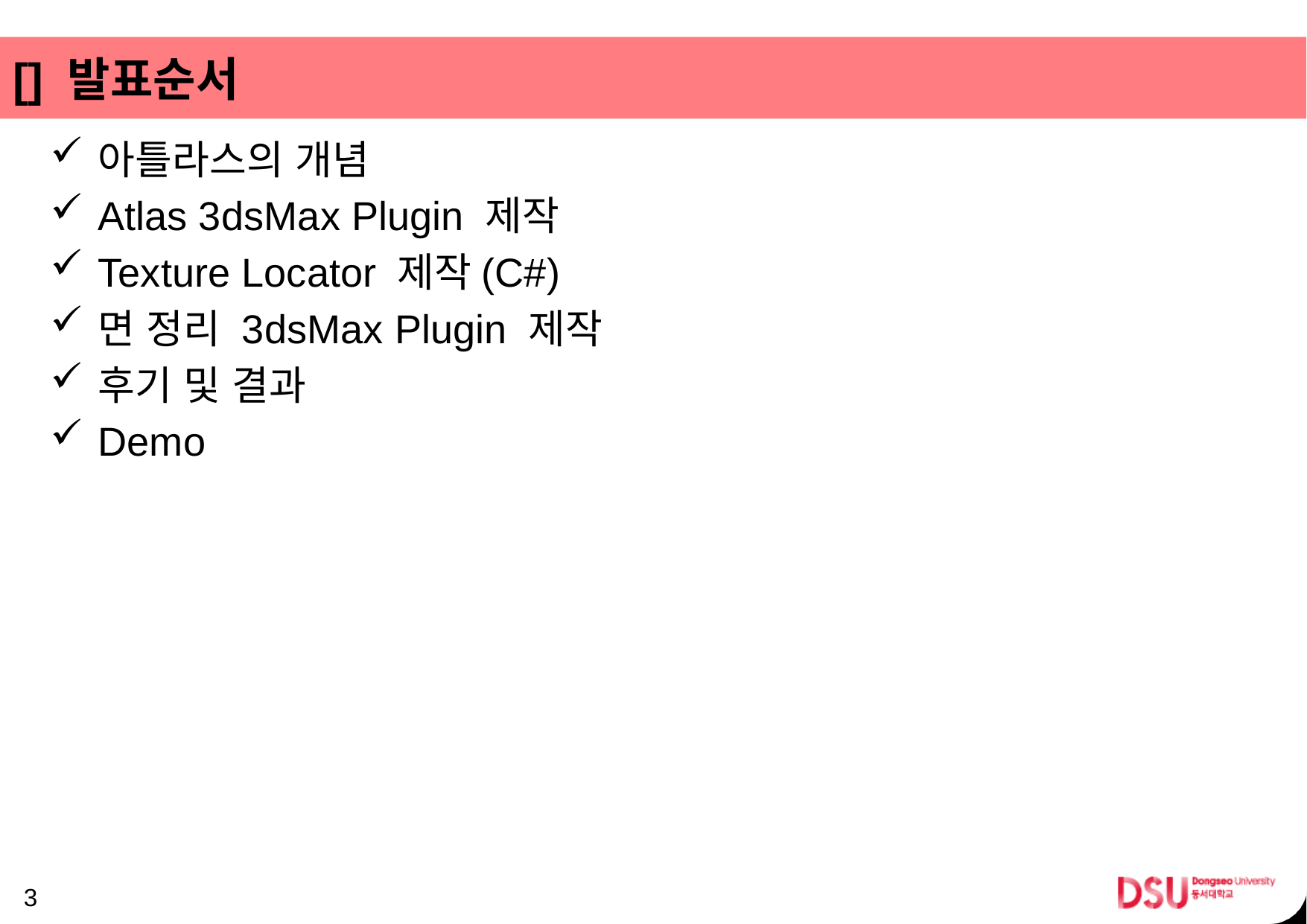

# [] 발표순서
아틀라스의 개념
Atlas 3dsMax Plugin 제작
Texture Locator 제작(C#)
면 정리 3dsMax Plugin 제작
후기 및 결과
Demo
3